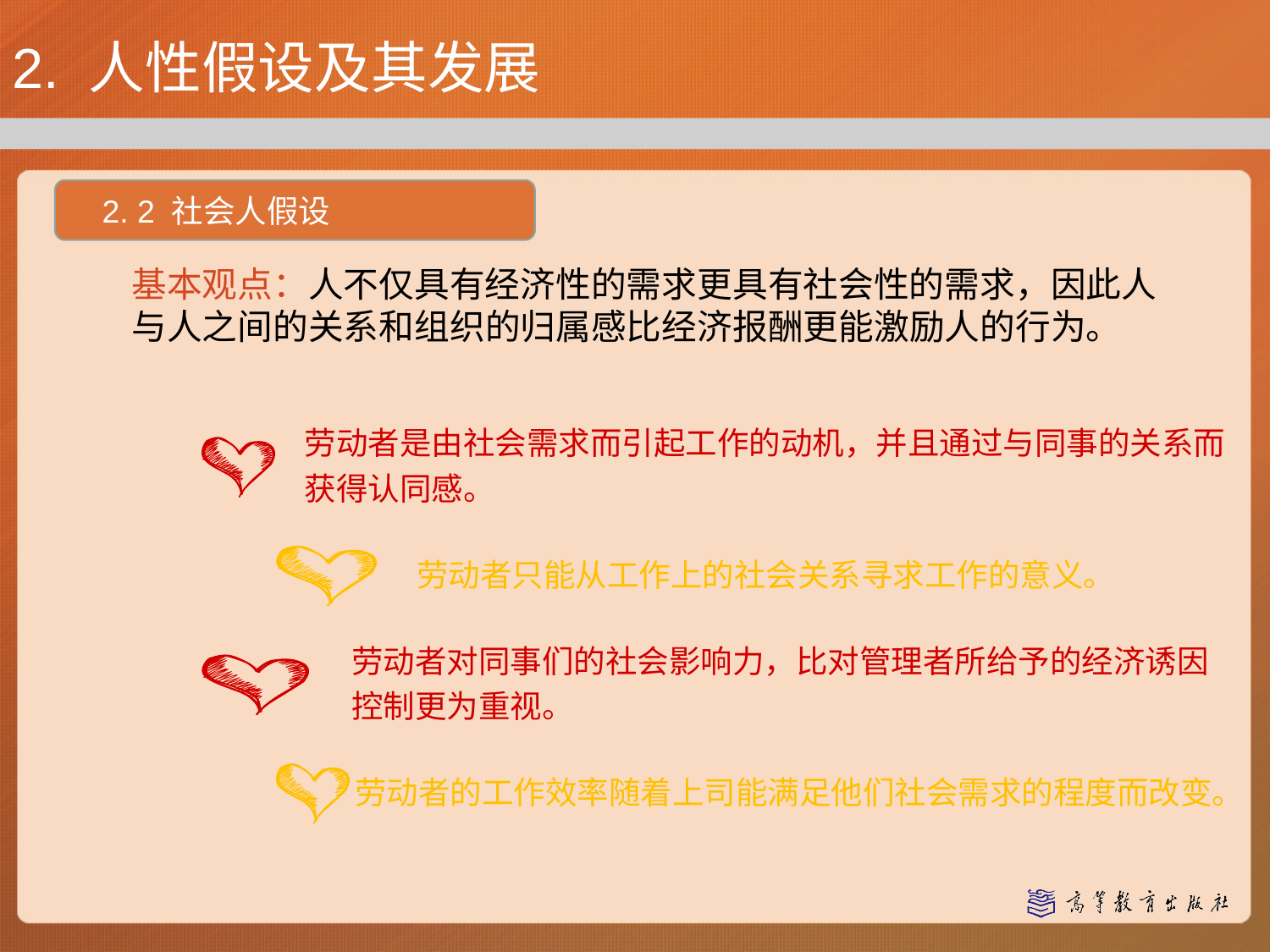

# 2. 人性假设及其发展
2. 2 社会人假设
基本观点：人不仅具有经济性的需求更具有社会性的需求，因此人与人之间的关系和组织的归属感比经济报酬更能激励人的行为。

劳动者是由社会需求而引起工作的动机，并且通过与同事的关系而获得认同感。

劳动者只能从工作上的社会关系寻求工作的意义。

劳动者对同事们的社会影响力，比对管理者所给予的经济诱因控制更为重视。

劳动者的工作效率随着上司能满足他们社会需求的程度而改变。